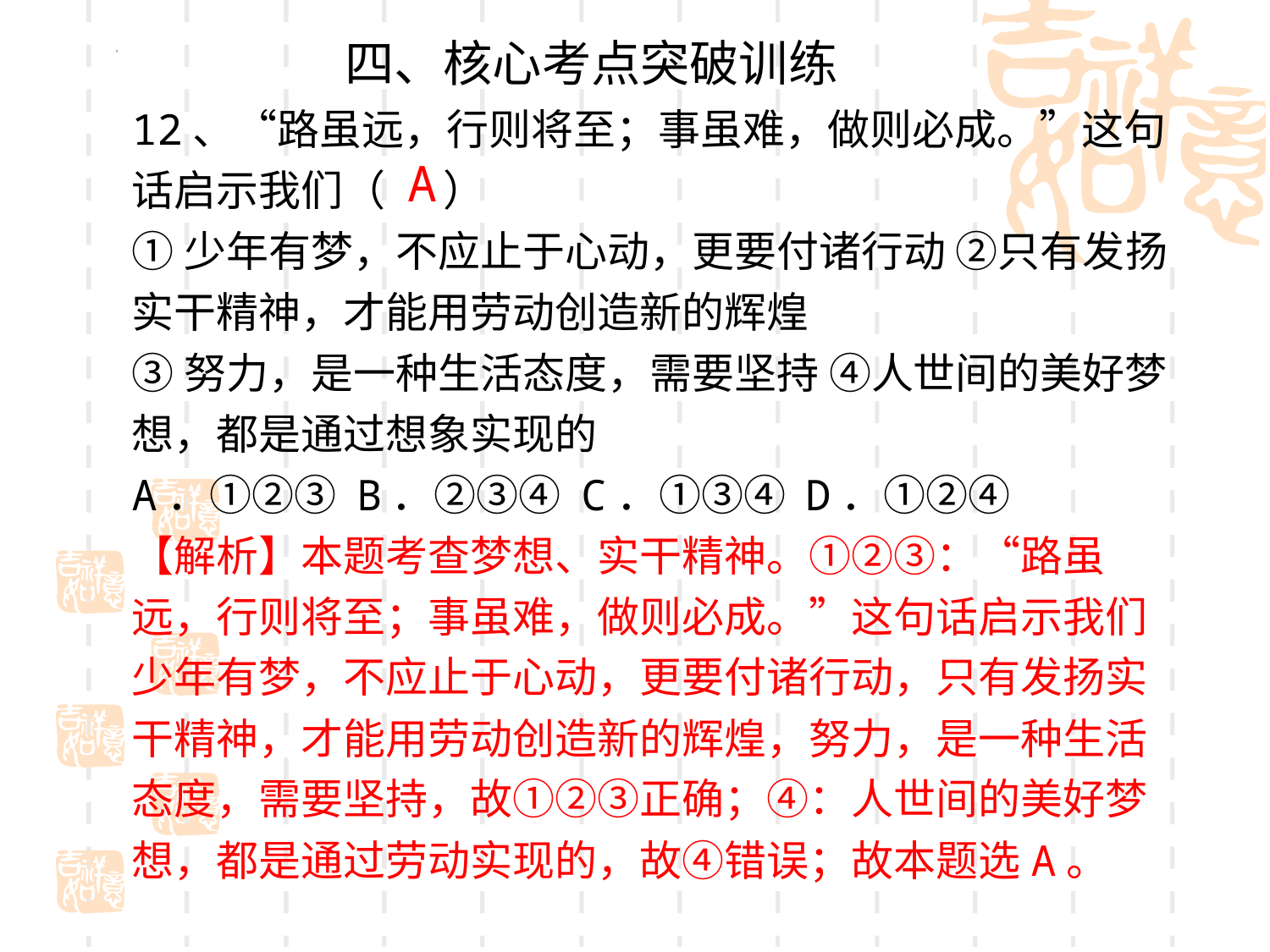

四、核心考点突破训练
12、“路虽远，行则将至；事虽难，做则必成。”这句话启示我们（      ）
①少年有梦，不应止于心动，更要付诸行动 ②只有发扬实干精神，才能用劳动创造新的辉煌
③努力，是一种生活态度，需要坚持 ④人世间的美好梦想，都是通过想象实现的
A．①②③ B．②③④ C．①③④ D．①②④
【解析】本题考查梦想、实干精神。①②③：“路虽远，行则将至；事虽难，做则必成。”这句话启示我们少年有梦，不应止于心动，更要付诸行动，只有发扬实干精神，才能用劳动创造新的辉煌，努力，是一种生活态度，需要坚持，故①②③正确；④：人世间的美好梦想，都是通过劳动实现的，故④错误；故本题选A。
A